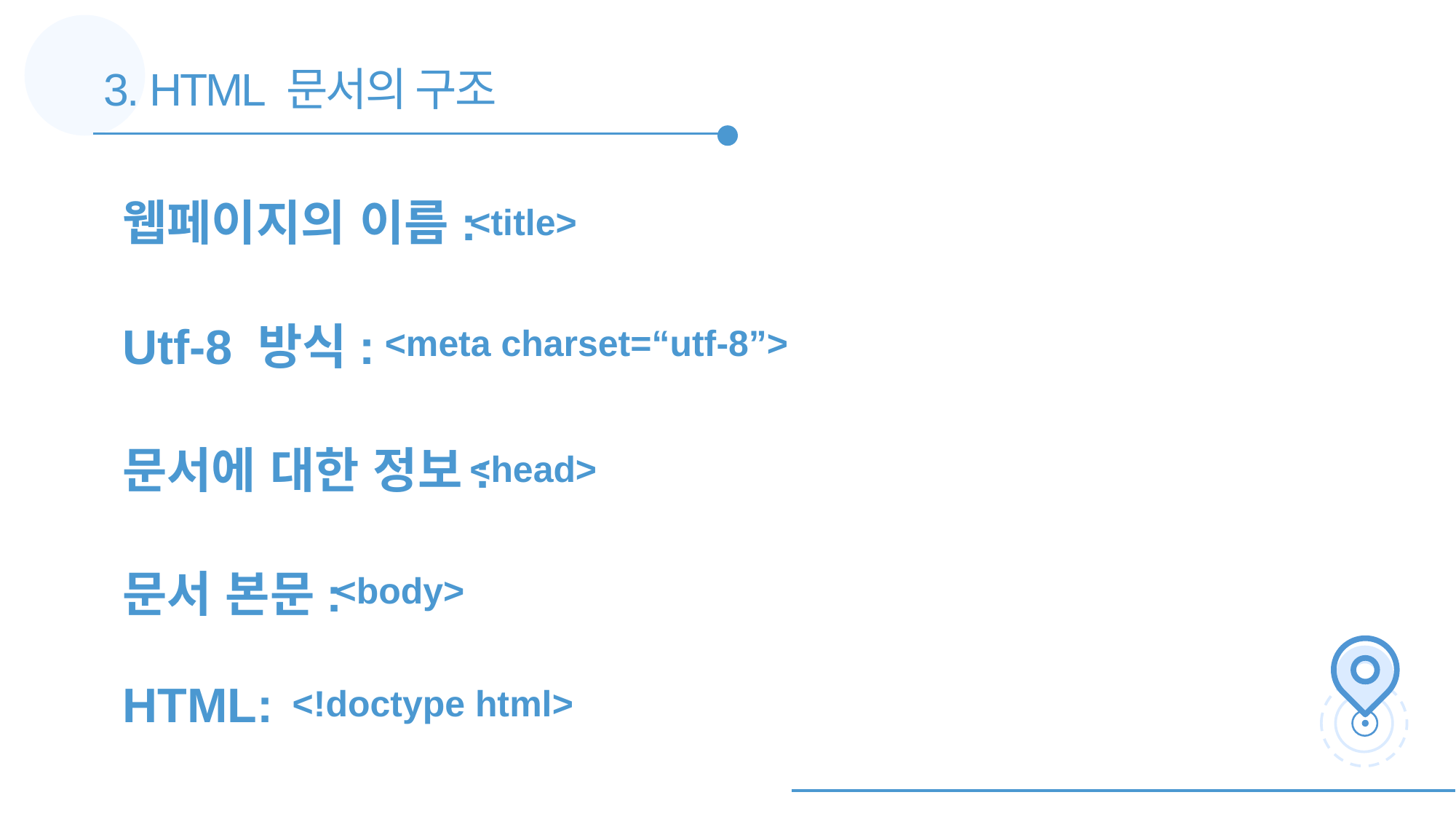

3. HTML 문서의 구조

웹페이지의 이름:
<title>
Utf-8 방식:
<meta charset=“utf-8”>
문서에 대한 정보:
<head>
문서 본문:
<body>

HTML:
<!doctype html>